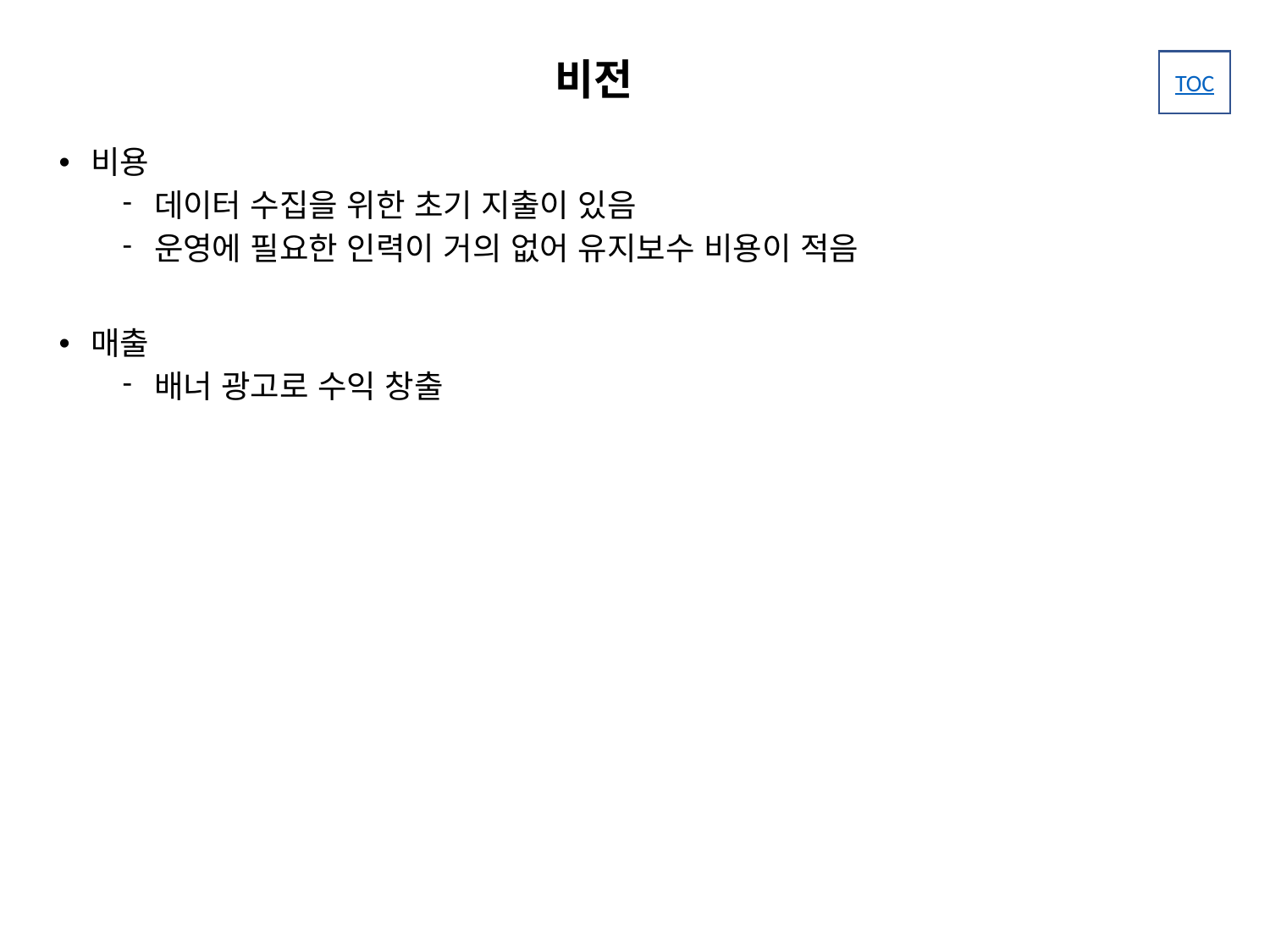

# 비전
비용
데이터 수집을 위한 초기 지출이 있음
운영에 필요한 인력이 거의 없어 유지보수 비용이 적음

매출
배너 광고로 수익 창출